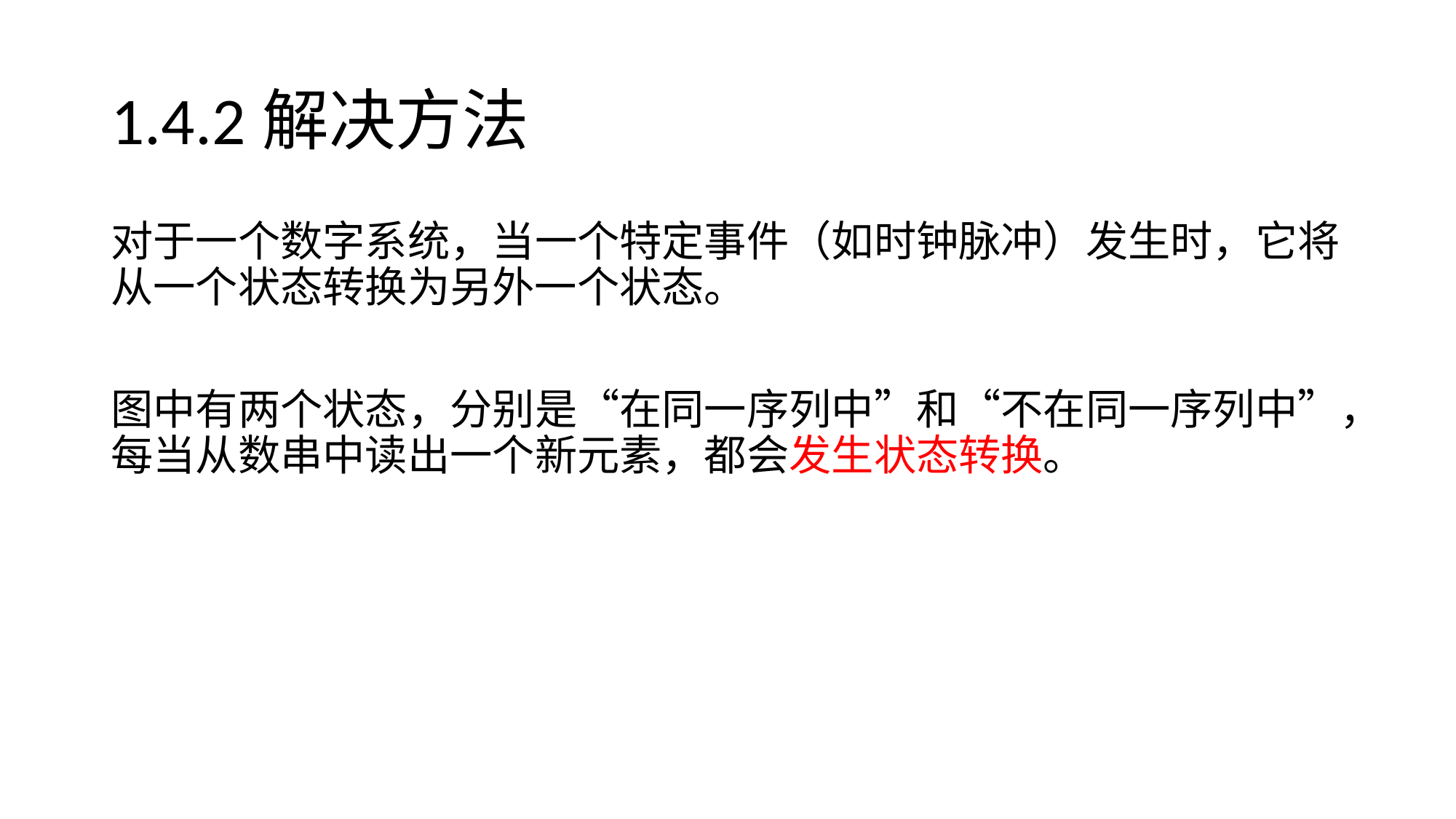

# 1.4.2解决方法
对于一个数字系统，当一个特定事件（如时钟脉冲）发生时，它将从一个状态转换为另外一个状态。

图中有两个状态，分别是“在同一序列中”和“不在同一序列中”，每当从数串中读出一个新元素，都会发生状态转换。